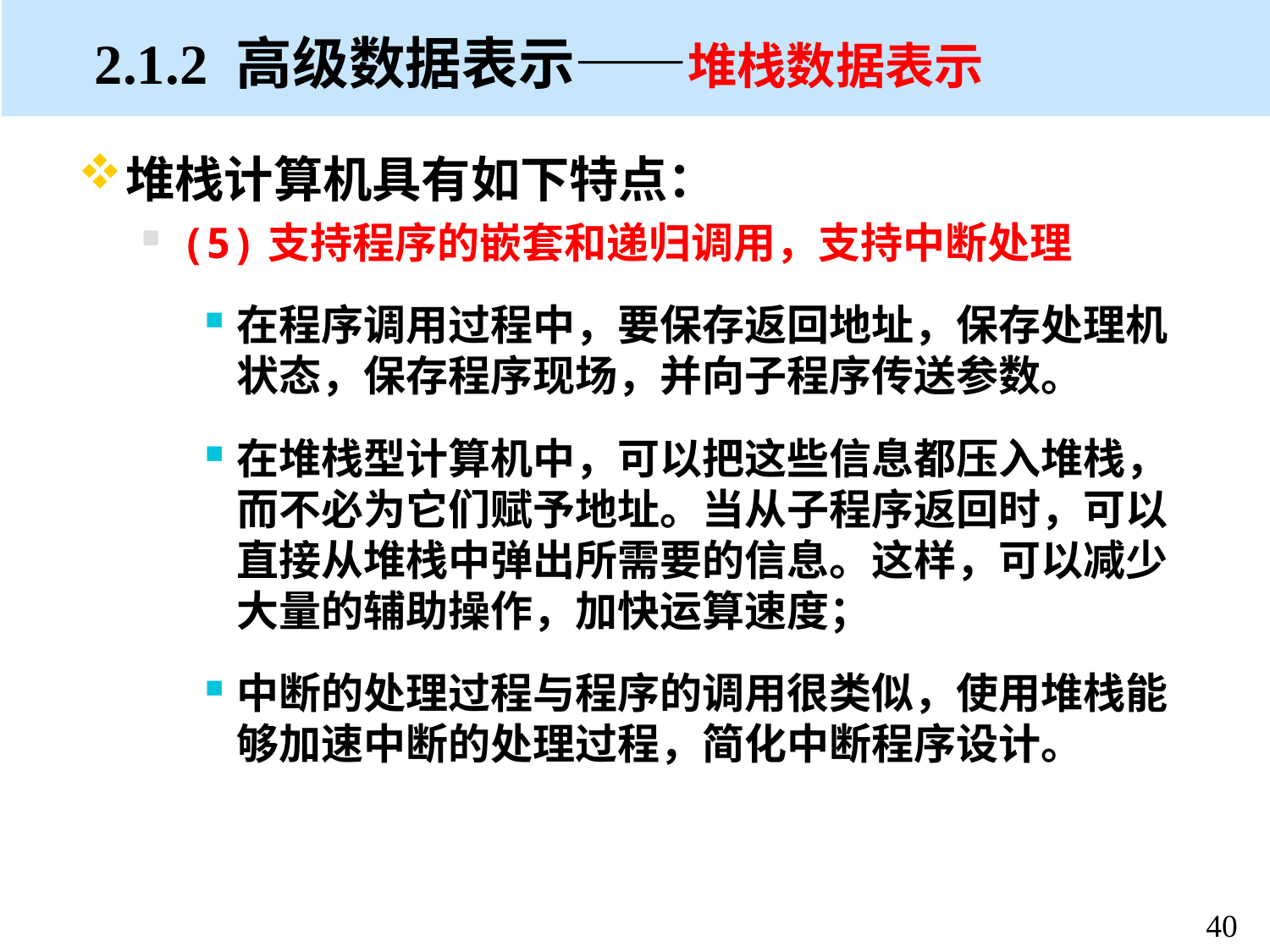

# 2.1.2 高级数据表示——堆栈数据表示
堆栈计算机具有如下特点：
(5)支持程序的嵌套和递归调用，支持中断处理
在程序调用过程中，要保存返回地址，保存处理机状态，保存程序现场，并向子程序传送参数。
在堆栈型计算机中，可以把这些信息都压入堆栈，而不必为它们赋予地址。当从子程序返回时，可以直接从堆栈中弹出所需要的信息。这样，可以减少大量的辅助操作，加快运算速度；
中断的处理过程与程序的调用很类似，使用堆栈能够加速中断的处理过程，简化中断程序设计。